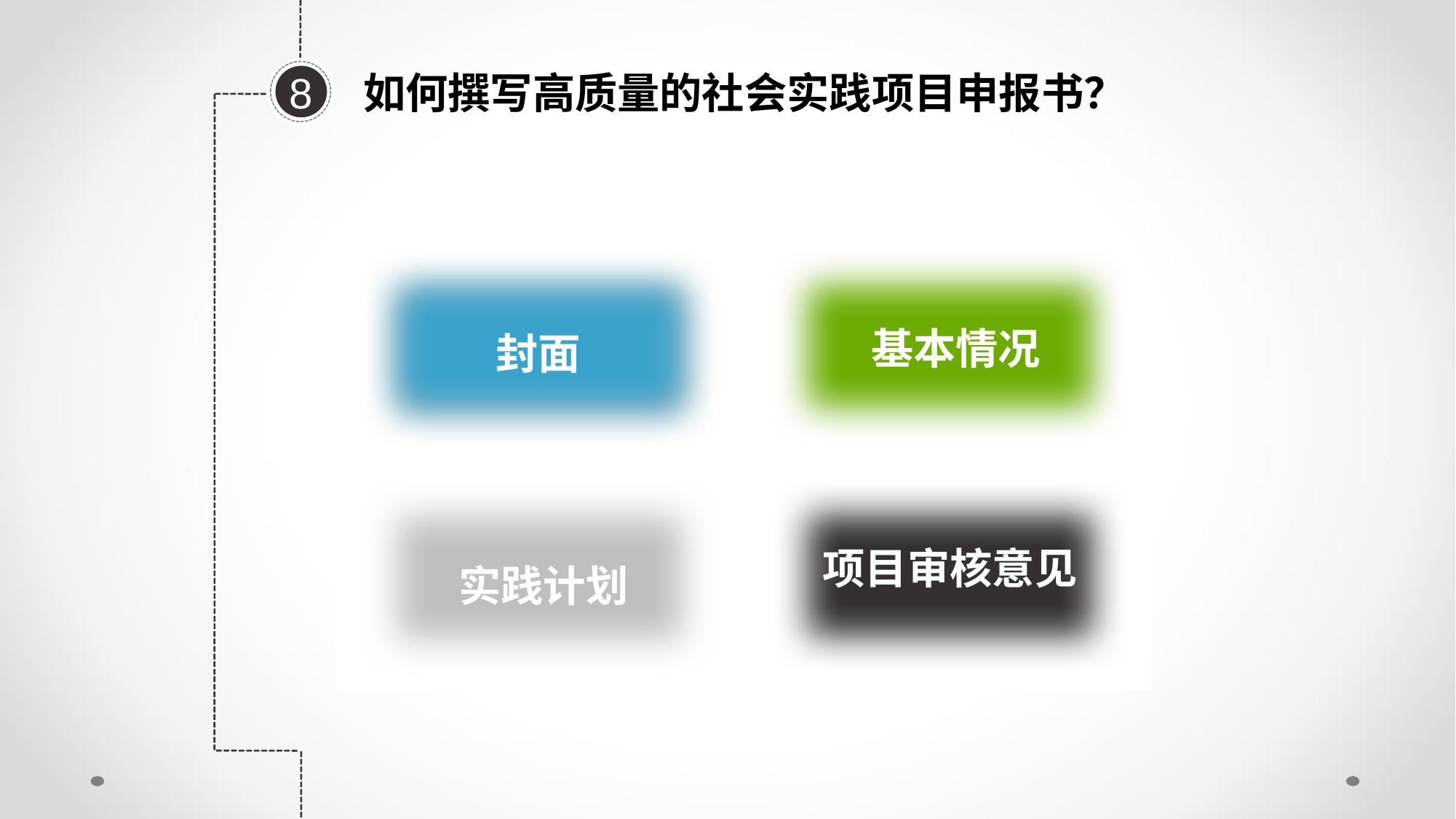

如何撰写高质量的社会实践项目申报书？

8

基本情况
封面

实践计划
项目审核意见